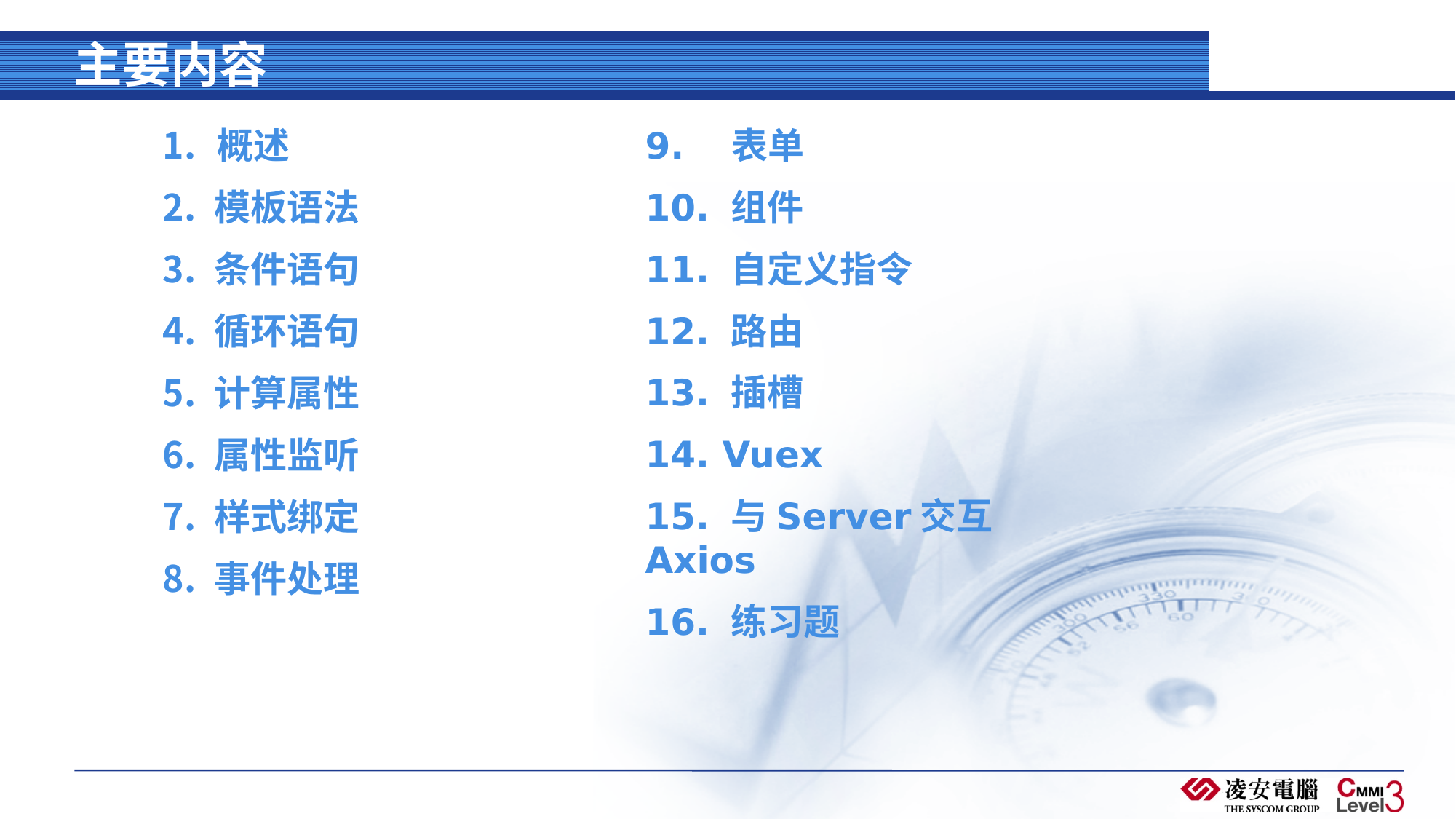

# 主要内容
9.   表单
10. 组件
11. 自定义指令
12. 路由
13. 插槽
14. Vuex
15. 与Server交互Axios
16. 练习题
概述
模板语法
条件语句
循环语句
计算属性
属性监听
样式绑定
事件处理